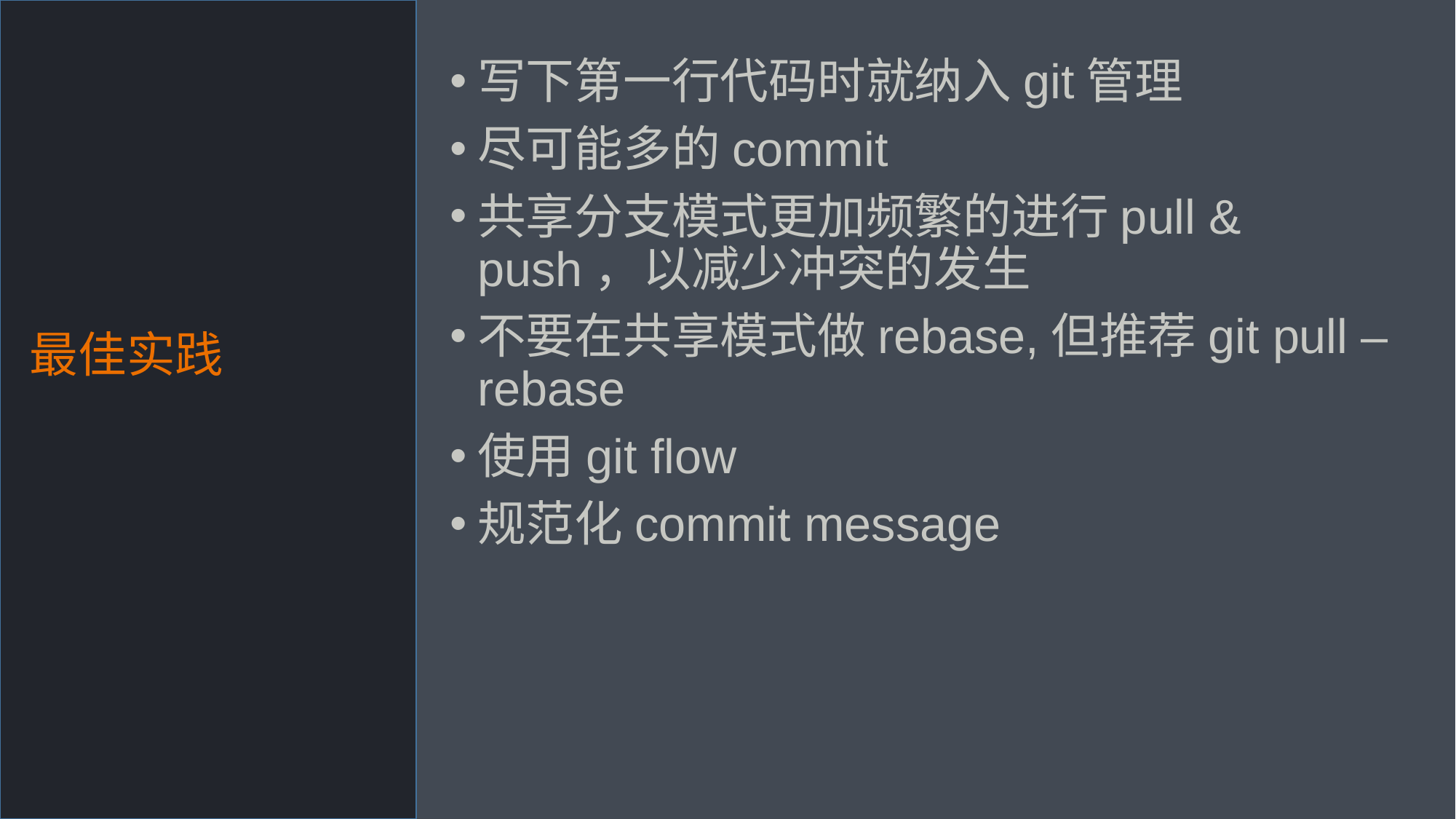

最佳实践
写下第一行代码时就纳入git管理
尽可能多的commit
共享分支模式更加频繁的进行pull & push，以减少冲突的发生
不要在共享模式做rebase,但推荐git pull –rebase
使用git flow
规范化commit message